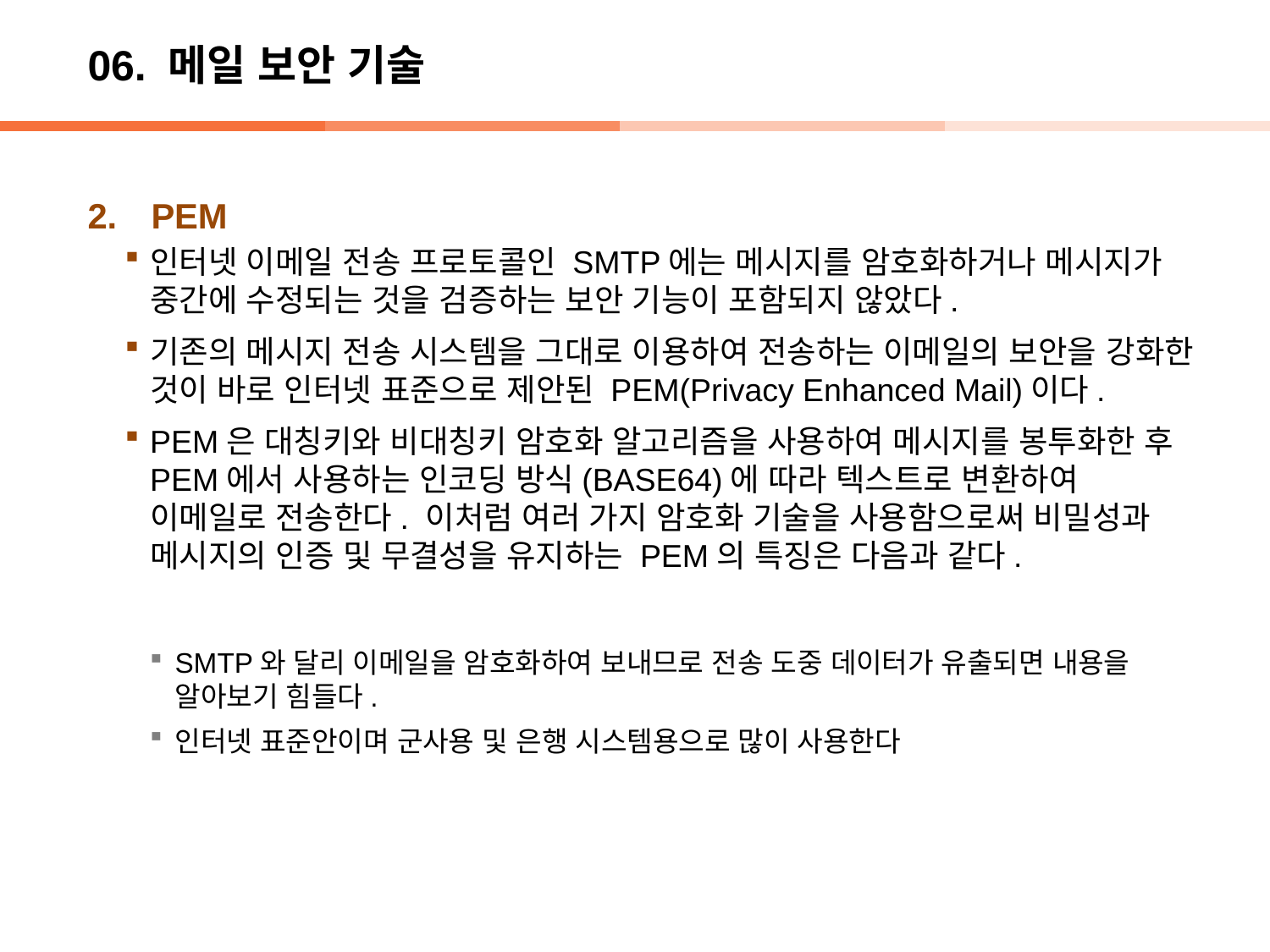

# 06. 메일 보안 기술
PEM
인터넷 이메일 전송 프로토콜인 SMTP에는 메시지를 암호화하거나 메시지가 중간에 수정되는 것을 검증하는 보안 기능이 포함되지 않았다.
기존의 메시지 전송 시스템을 그대로 이용하여 전송하는 이메일의 보안을 강화한 것이 바로 인터넷 표준으로 제안된 PEM(Privacy Enhanced Mail)이다.
PEM은 대칭키와 비대칭키 암호화 알고리즘을 사용하여 메시지를 봉투화한 후 PEM에서 사용하는 인코딩 방식(BASE64)에 따라 텍스트로 변환하여 이메일로 전송한다. 이처럼 여러 가지 암호화 기술을 사용함으로써 비밀성과 메시지의 인증 및 무결성을 유지하는 PEM의 특징은 다음과 같다.

SMTP와 달리 이메일을 암호화하여 보내므로 전송 도중 데이터가 유출되면 내용을 알아보기 힘들다.
인터넷 표준안이며 군사용 및 은행 시스템용으로 많이 사용한다